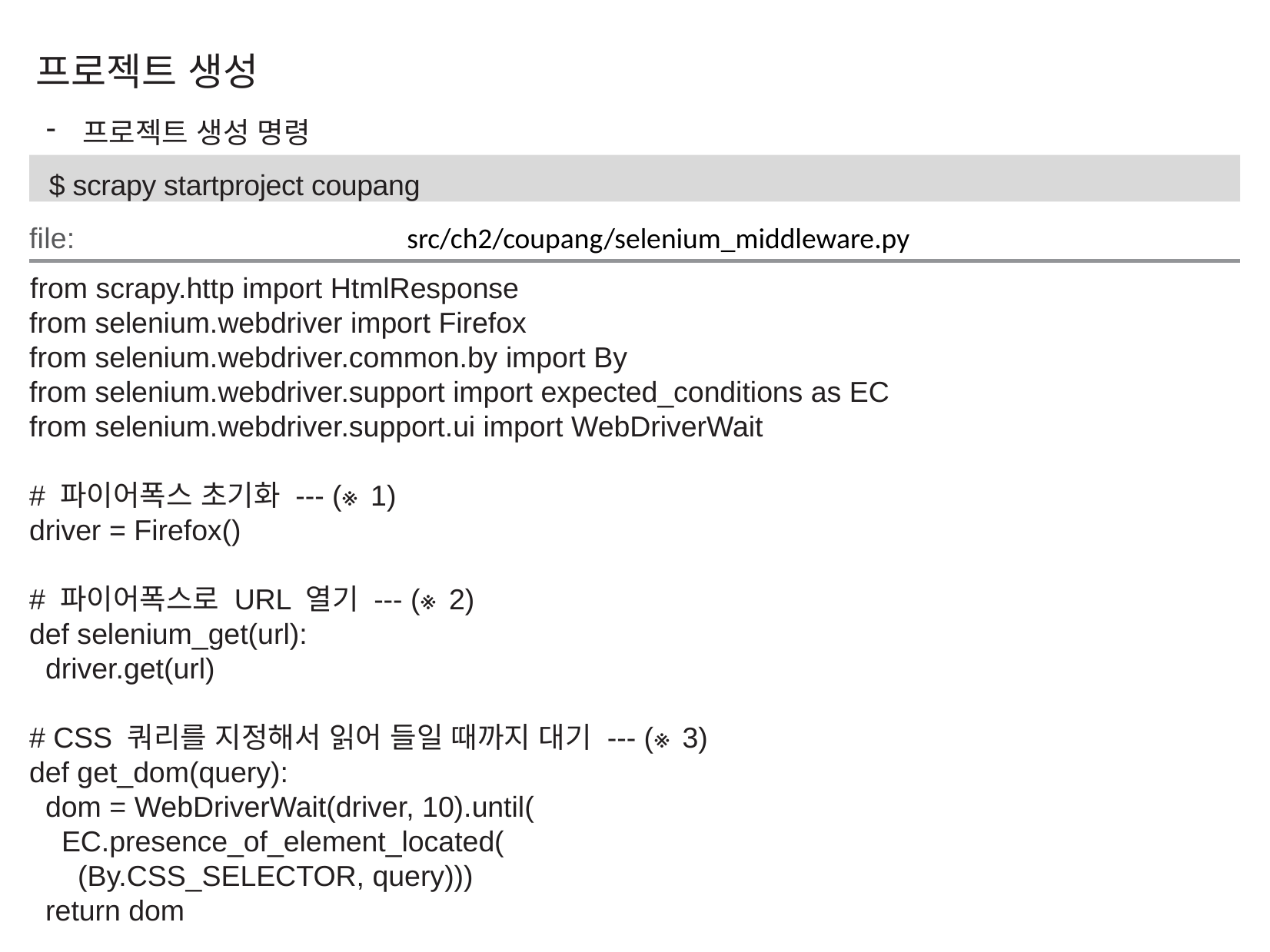

프로젝트 생성
프로젝트 생성 명령
$ scrapy startproject coupang
file: src/ch2/coupang/selenium_middleware.py
from scrapy.http import HtmlResponse
from selenium.webdriver import Firefox
from selenium.webdriver.common.by import By
from selenium.webdriver.support import expected_conditions as EC
from selenium.webdriver.support.ui import WebDriverWait

# 파이어폭스 초기화 --- (※1)
driver = Firefox()

# 파이어폭스로 URL 열기 --- (※2)
def selenium_get(url):
  driver.get(url)

# CSS 쿼리를 지정해서 읽어 들일 때까지 대기 --- (※3)
def get_dom(query):
  dom = WebDriverWait(driver, 10).until(
    EC.presence_of_element_located(
      (By.CSS_SELECTOR, query)))
  return dom